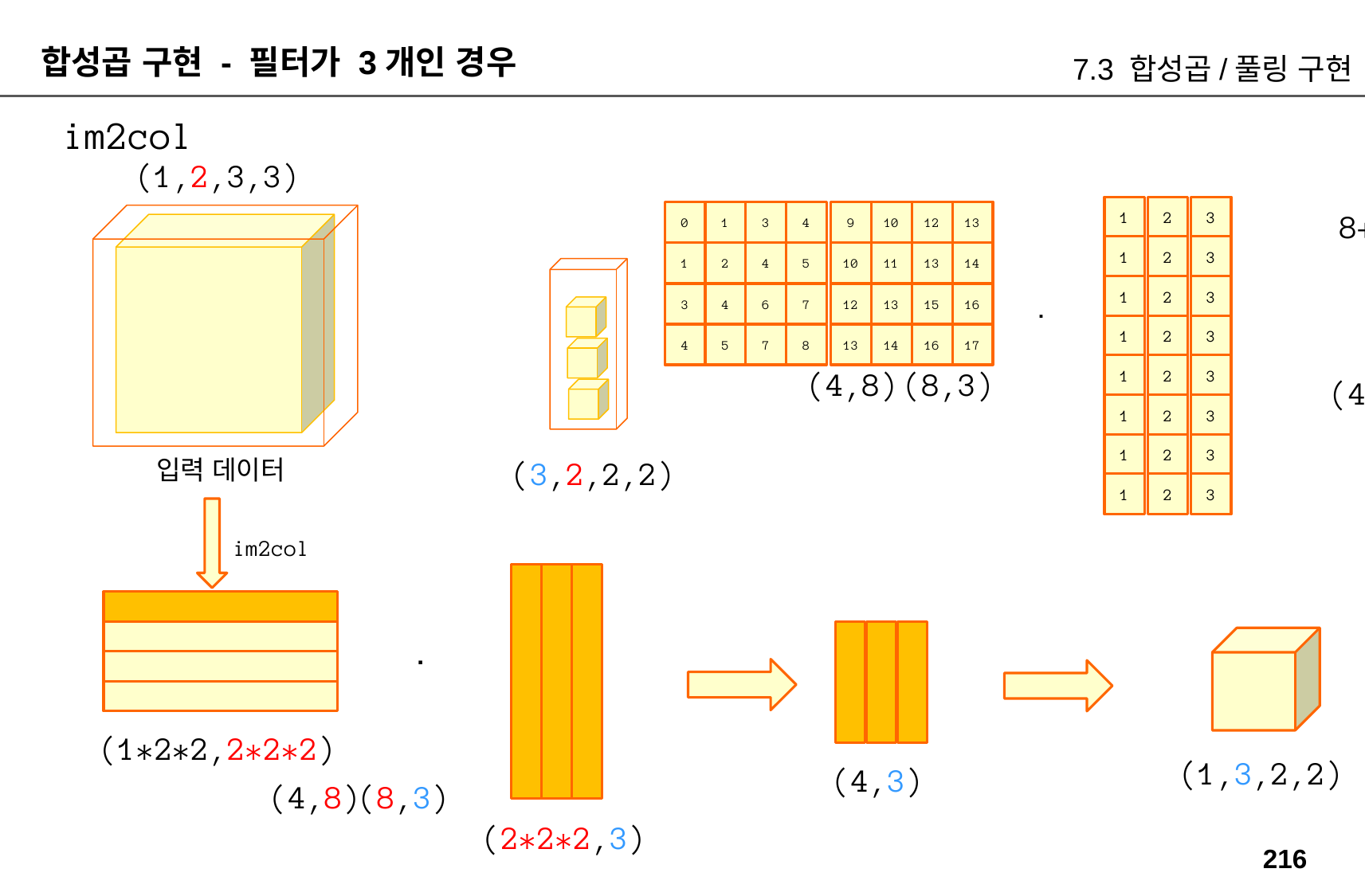

합성곱 구현 - 필터가 3개인 경우
7.3 합성곱/풀링 구현
im2col
(1,2,3,3)
1
2
3
8+44*2+3
13
4
12
3
10
1
9
0

1
2
3
14
5
13
4
11
2
10
1

1
2
3
.
16
7
15
6
13
4
12
3

1
2
3
17
8
16
7
14
5
13
4

1
2
3
(4,8)
(8,3)
(4,1)

1
2
3
1
2
3
(3,2,2,2)
입력 데이터
1
2
3

im2col

.

(1*2*2,2*2*2)
(1,3,2,2)
(4,3)
(4,8)
(8,3)
(2*2*2,3)